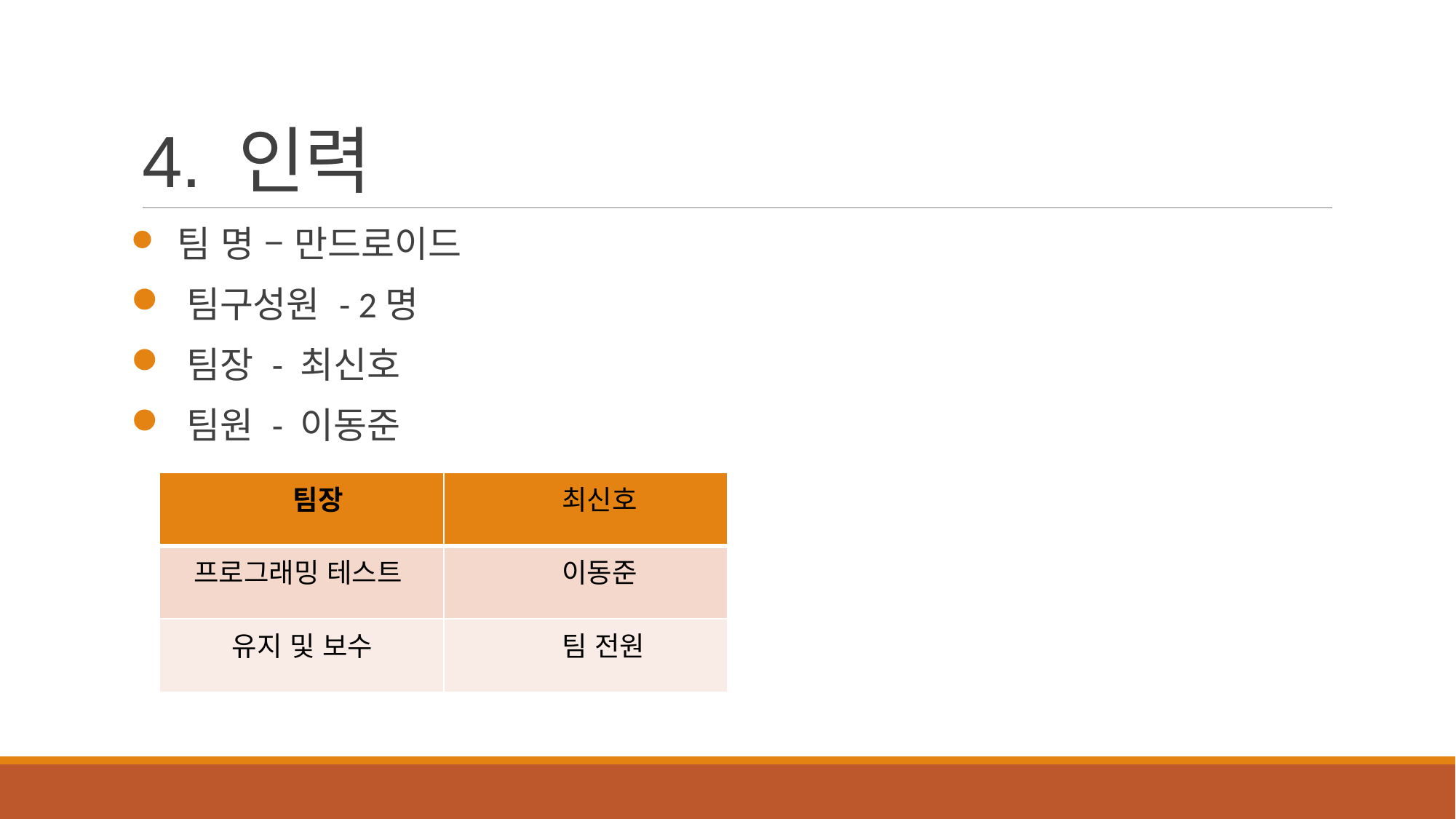

# 4. 인력
 팀 명 – 만드로이드
 팀구성원 - 2명
 팀장 - 최신호
 팀원 - 이동준
| 팀장 | 최신호 |
| --- | --- |
| 프로그래밍 테스트 | 이동준 |
| 유지 및 보수 | 팀 전원 |